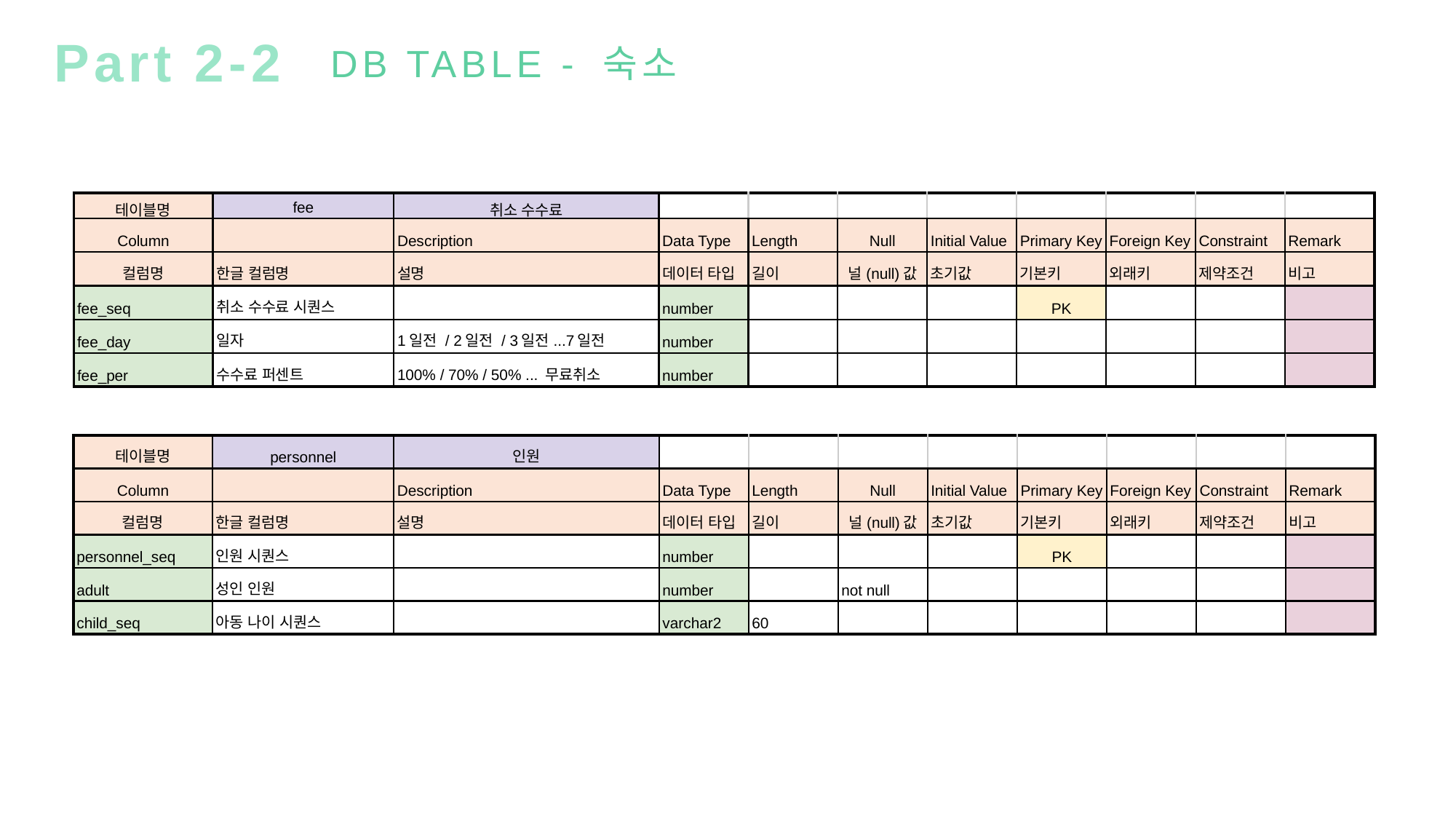

Part 2-2
DB TABLE - 숙소
| 테이블명 | fee | 취소 수수료 |  |  |  |  |  |  |  |  |
| --- | --- | --- | --- | --- | --- | --- | --- | --- | --- | --- |
| Column |  | Description | Data Type | Length | Null | Initial Value | Primary Key | Foreign Key | Constraint | Remark |
| 컬럼명 | 한글 컬럼명 | 설명 | 데이터 타입 | 길이 | 널(null)값 | 초기값 | 기본키 | 외래키 | 제약조건 | 비고 |
| fee\_seq | 취소 수수료 시퀀스 |  | number |  |  |  | PK |  |  |  |
| fee\_day | 일자 | 1일전 / 2일전 / 3일전...7일전 | number |  |  |  |  |  |  |  |
| fee\_per | 수수료 퍼센트 | 100% / 70% / 50% ... 무료취소 | number |  |  |  |  |  |  |  |
| 테이블명 | personnel | 인원 |  |  |  |  |  |  |  |  |
| --- | --- | --- | --- | --- | --- | --- | --- | --- | --- | --- |
| Column |  | Description | Data Type | Length | Null | Initial Value | Primary Key | Foreign Key | Constraint | Remark |
| 컬럼명 | 한글 컬럼명 | 설명 | 데이터 타입 | 길이 | 널(null)값 | 초기값 | 기본키 | 외래키 | 제약조건 | 비고 |
| personnel\_seq | 인원 시퀀스 |  | number |  |  |  | PK |  |  |  |
| adult | 성인 인원 |  | number |  | not null |  |  |  |  |  |
| child\_seq | 아동 나이 시퀀스 |  | varchar2 | 60 |  |  |  |  |  |  |